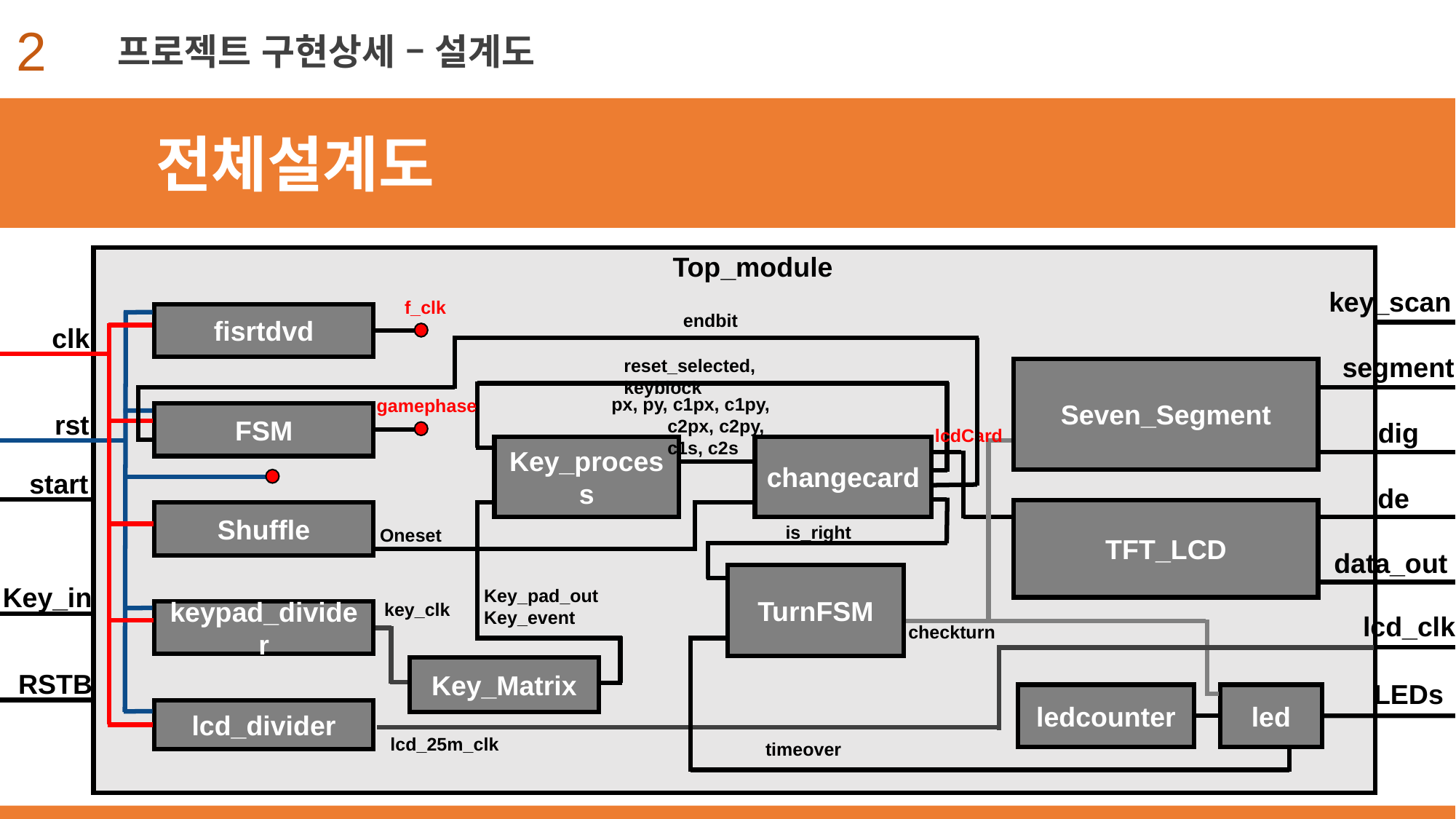

2
프로젝트 구현상세 – 설계도

전체설계도
Top_module

key_scan
f_clk
endbit
fisrtdvd
clk

segment
reset_selected, keyblock
Seven_Segment
px, py, c1px, c1py,
           c2px, c2py,
           c1s, c2s
gamephase
rst
FSM
dig
lcdCard

Key_process
changecard
start

de
TFT_LCD
Shuffle
is_right
Oneset
data_out
TurnFSM
Key_in
Key_pad_out
Key_event
key_clk
keypad_divider
lcd_clk
checkturn
Key_Matrix
RSTB
LEDs
ledcounter
led
lcd_divider
lcd_25m_clk
timeover